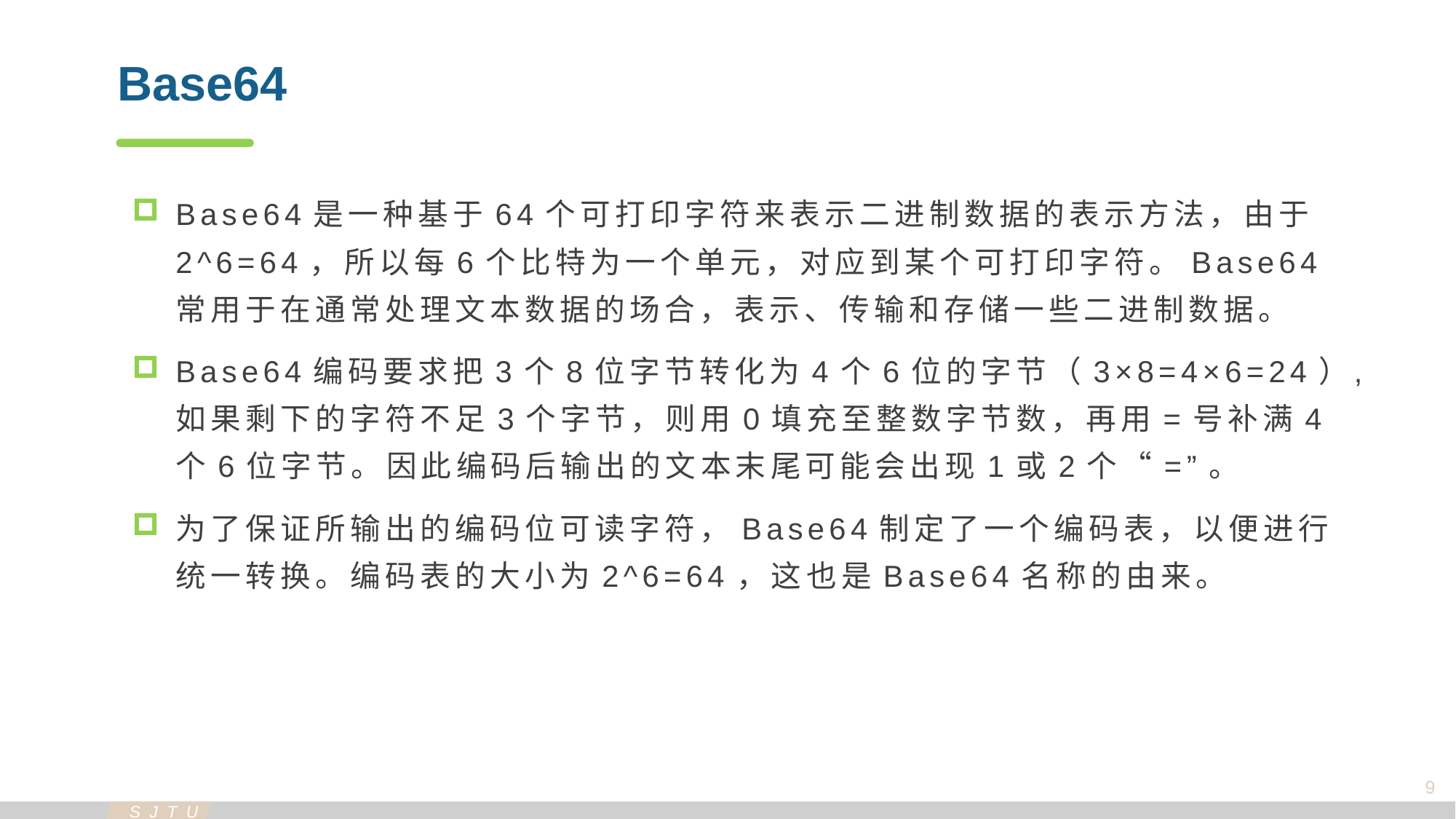

Base64
Base64是一种基于64个可打印字符来表示二进制数据的表示方法，由于2^6=64，所以每6个比特为一个单元，对应到某个可打印字符。Base64常用于在通常处理文本数据的场合，表示、传输和存储一些二进制数据。
Base64编码要求把3个8位字节转化为4个6位的字节（3×8=4×6=24）,如果剩下的字符不足3个字节，则用0填充至整数字节数，再用=号补满4个6位字节。因此编码后输出的文本末尾可能会出现1或2个“=”。
为了保证所输出的编码位可读字符，Base64制定了一个编码表，以便进行统一转换。编码表的大小为2^6=64，这也是Base64名称的由来。

9